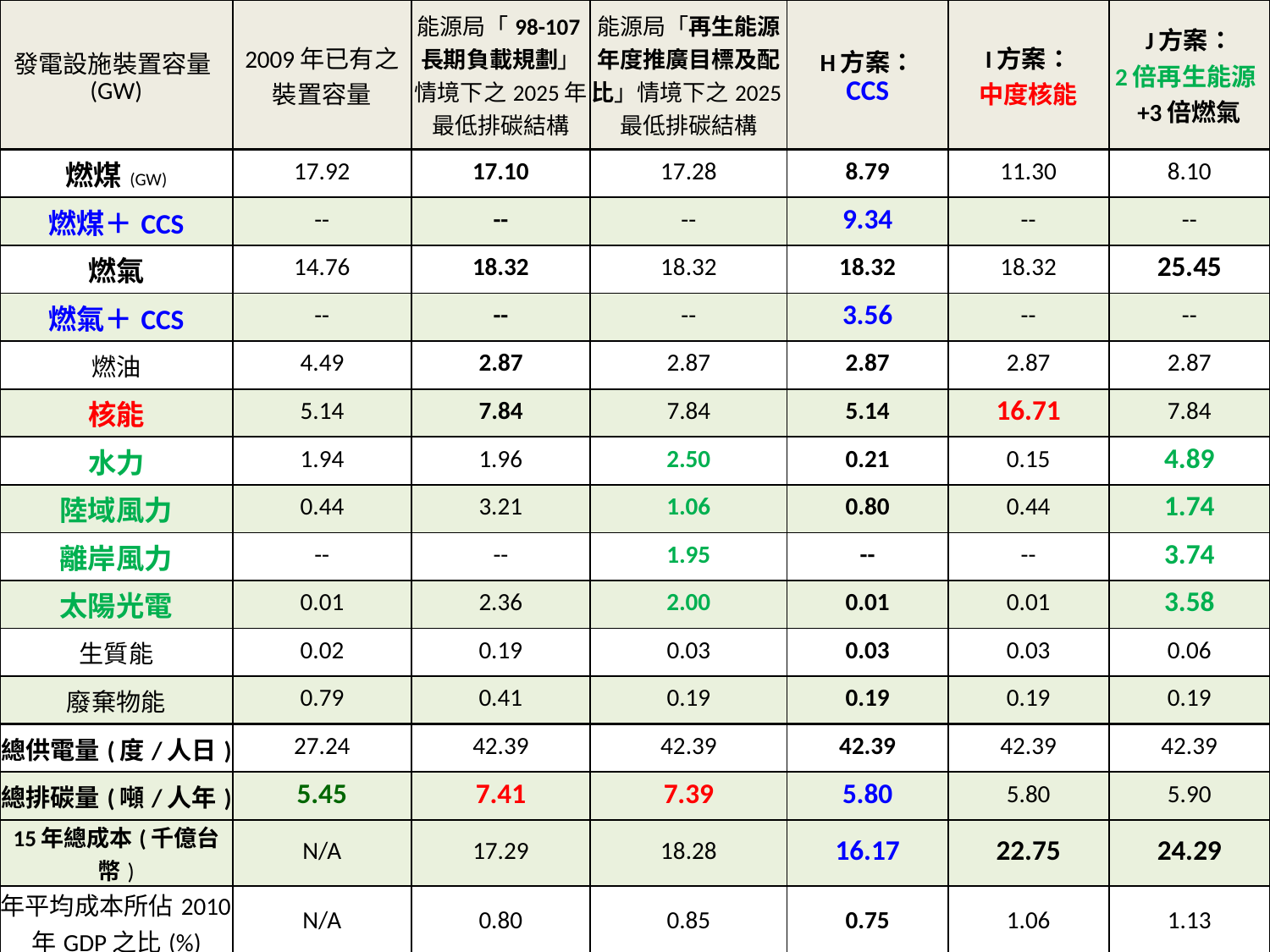

| 發電設施裝置容量(GW) | 2009年已有之裝置容量 | 能源局「98-107長期負載規劃」情境下之2025年最低排碳結構 | 能源局「再生能源年度推廣目標及配比」情境下之2025最低排碳結構 | H方案： CCS | I方案： 中度核能 | J方案： 2倍再生能源+3倍燃氣 |
| --- | --- | --- | --- | --- | --- | --- |
| 燃煤(GW) | 17.92 | 17.10 | 17.28 | 8.79 | 11.30 | 8.10 |
| 燃煤＋CCS | -- | -- | -- | 9.34 | -- | -- |
| 燃氣 | 14.76 | 18.32 | 18.32 | 18.32 | 18.32 | 25.45 |
| 燃氣＋CCS | -- | -- | -- | 3.56 | -- | -- |
| 燃油 | 4.49 | 2.87 | 2.87 | 2.87 | 2.87 | 2.87 |
| 核能 | 5.14 | 7.84 | 7.84 | 5.14 | 16.71 | 7.84 |
| 水力 | 1.94 | 1.96 | 2.50 | 0.21 | 0.15 | 4.89 |
| 陸域風力 | 0.44 | 3.21 | 1.06 | 0.80 | 0.44 | 1.74 |
| 離岸風力 | -- | -- | 1.95 | -- | -- | 3.74 |
| 太陽光電 | 0.01 | 2.36 | 2.00 | 0.01 | 0.01 | 3.58 |
| 生質能 | 0.02 | 0.19 | 0.03 | 0.03 | 0.03 | 0.06 |
| 廢棄物能 | 0.79 | 0.41 | 0.19 | 0.19 | 0.19 | 0.19 |
| 總供電量(度/人日) | 27.24 | 42.39 | 42.39 | 42.39 | 42.39 | 42.39 |
| 總排碳量(噸/人年) | 5.45 | 7.41 | 7.39 | 5.80 | 5.80 | 5.90 |
| 15年總成本(千億台幣) | N/A | 17.29 | 18.28 | 16.17 | 22.75 | 24.29 |
| 年平均成本所佔2010年GDP之比(%) | N/A | 0.80 | 0.85 | 0.75 | 1.06 | 1.13 |
6